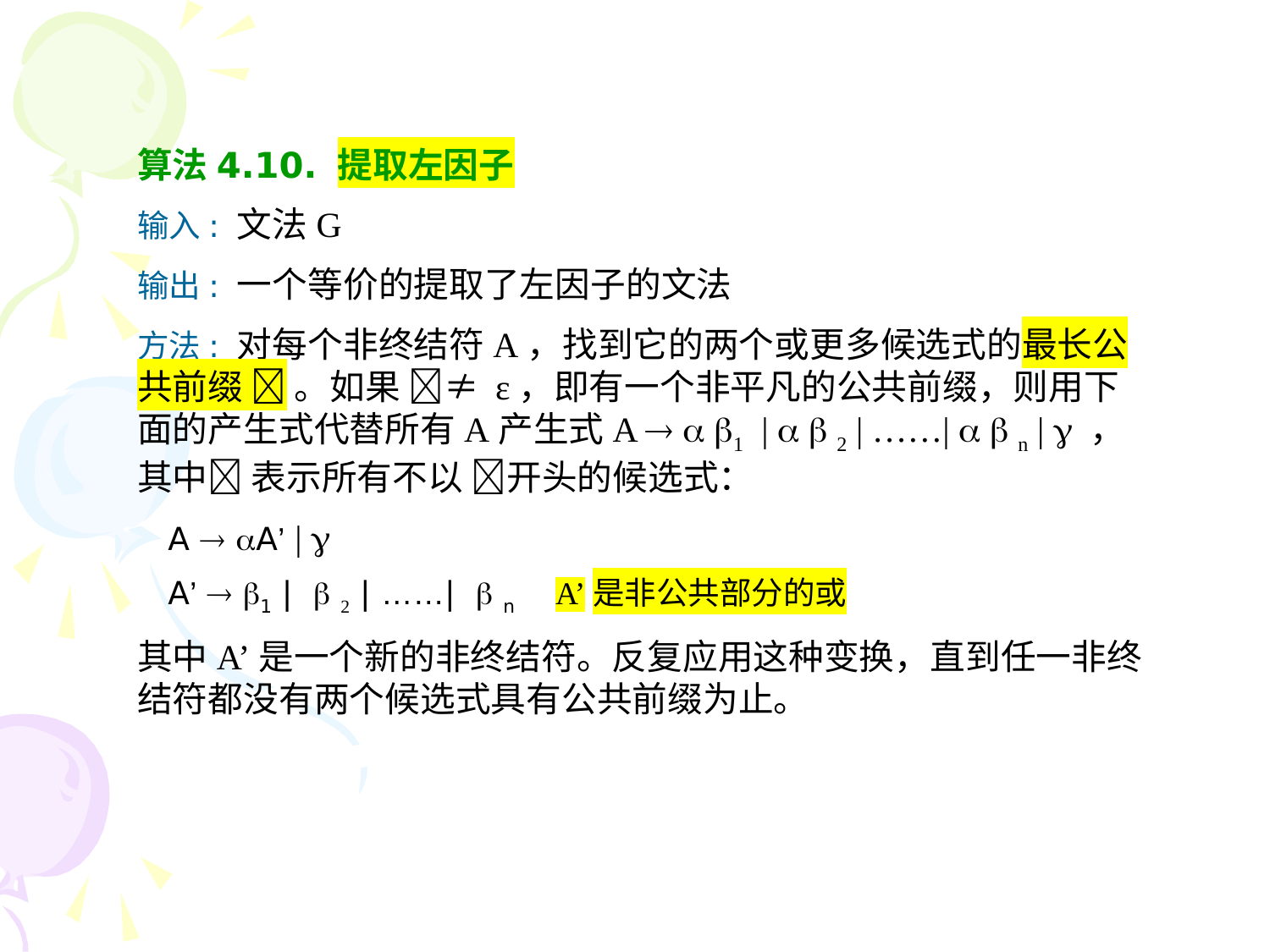

算法4.10. 提取左因子
输入: 文法G
输出: 一个等价的提取了左因子的文法
方法: 对每个非终结符A，找到它的两个或更多候选式的最长公共前缀 α 。如果 α≠ ε，即有一个非平凡的公共前缀，则用下面的产生式代替所有A产生式A → α β1  | α β 2 | ……| α β n | γ ，其中γ 表示所有不以 α开头的候选式：
   A → αA’ | γ
   A’ → β1 |  β 2 | ……|  β n    A’是非公共部分的或
其中A’是一个新的非终结符。反复应用这种变换，直到任一非终结符都没有两个候选式具有公共前缀为止。
45